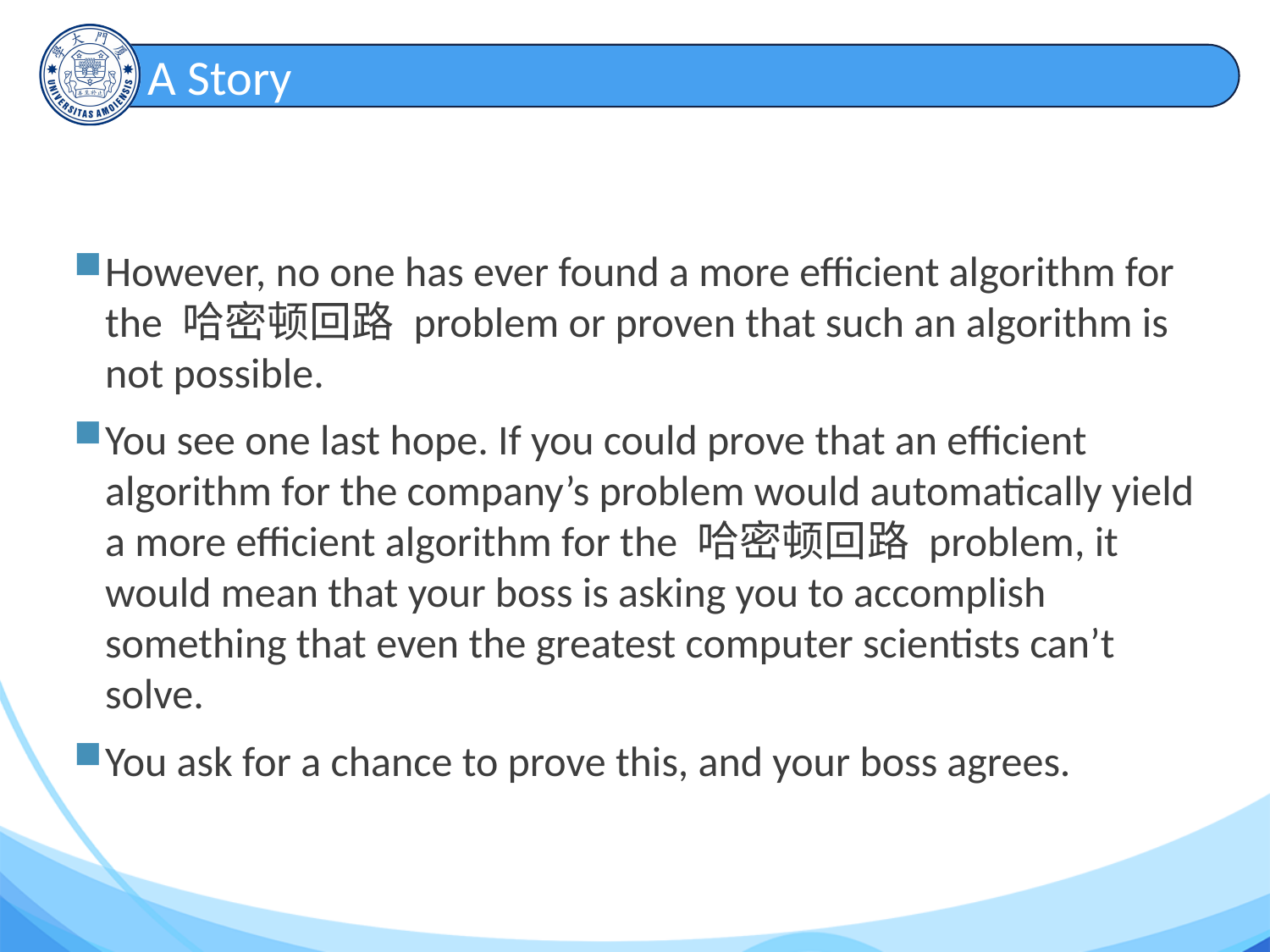

# A Story
However, no one has ever found a more efficient algorithm for the 哈密顿回路 problem or proven that such an algorithm is not possible.
You see one last hope. If you could prove that an efficient algorithm for the company’s problem would automatically yield a more efficient algorithm for the 哈密顿回路 problem, it would mean that your boss is asking you to accomplish something that even the greatest computer scientists can’t solve.
You ask for a chance to prove this, and your boss agrees.
5